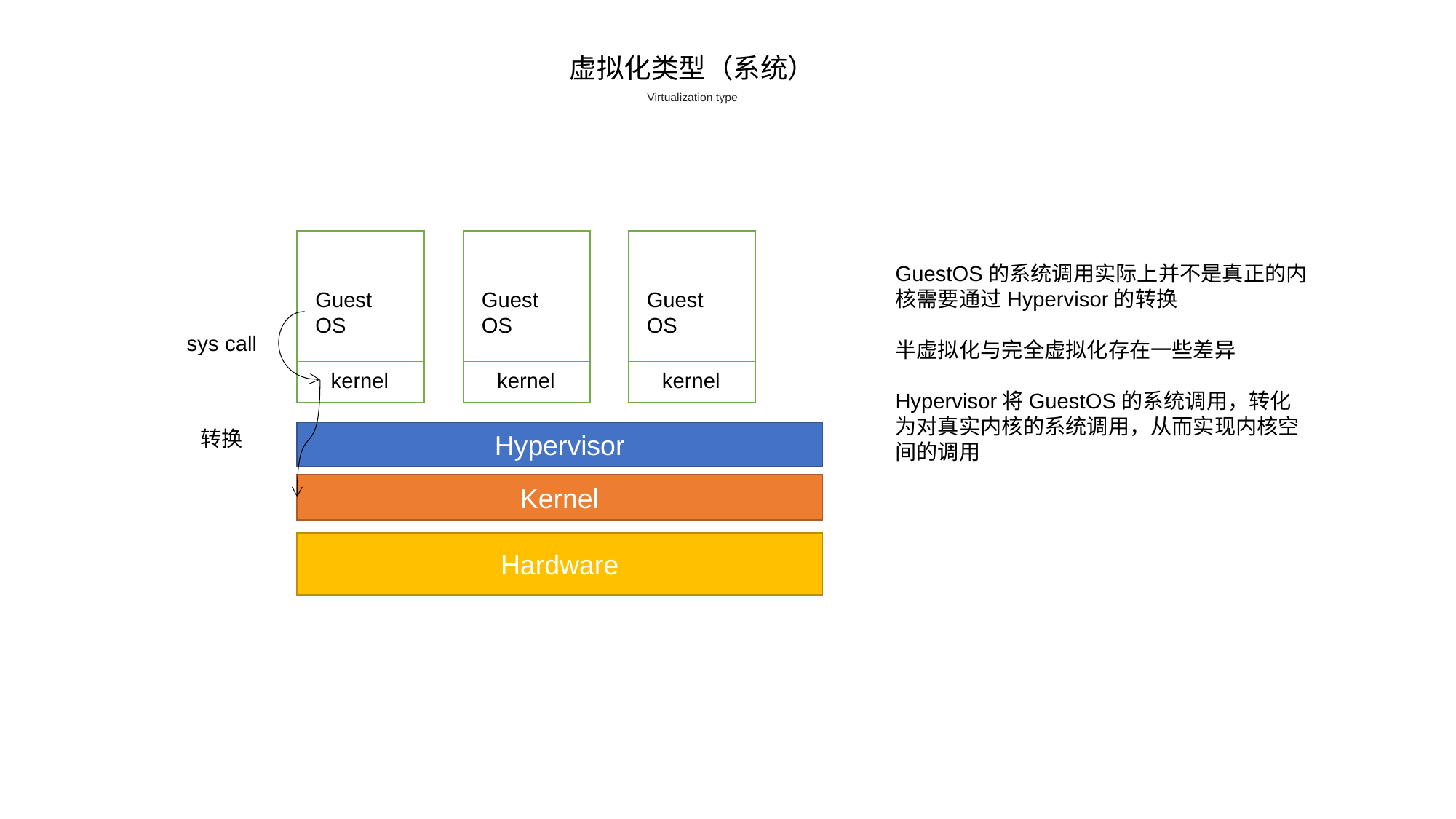

虚拟化类型（系统）

Virtualization type

Guest OS
kernel

Guest OS
kernel

Guest OS
kernel
GuestOS的系统调用实际上并不是真正的内核需要通过Hypervisor的转换

半虚拟化与完全虚拟化存在一些差异

Hypervisor将GuestOS的系统调用，转化为对真实内核的系统调用，从而实现内核空间的调用
sys call
转换
Hypervisor
Kernel
Hardware